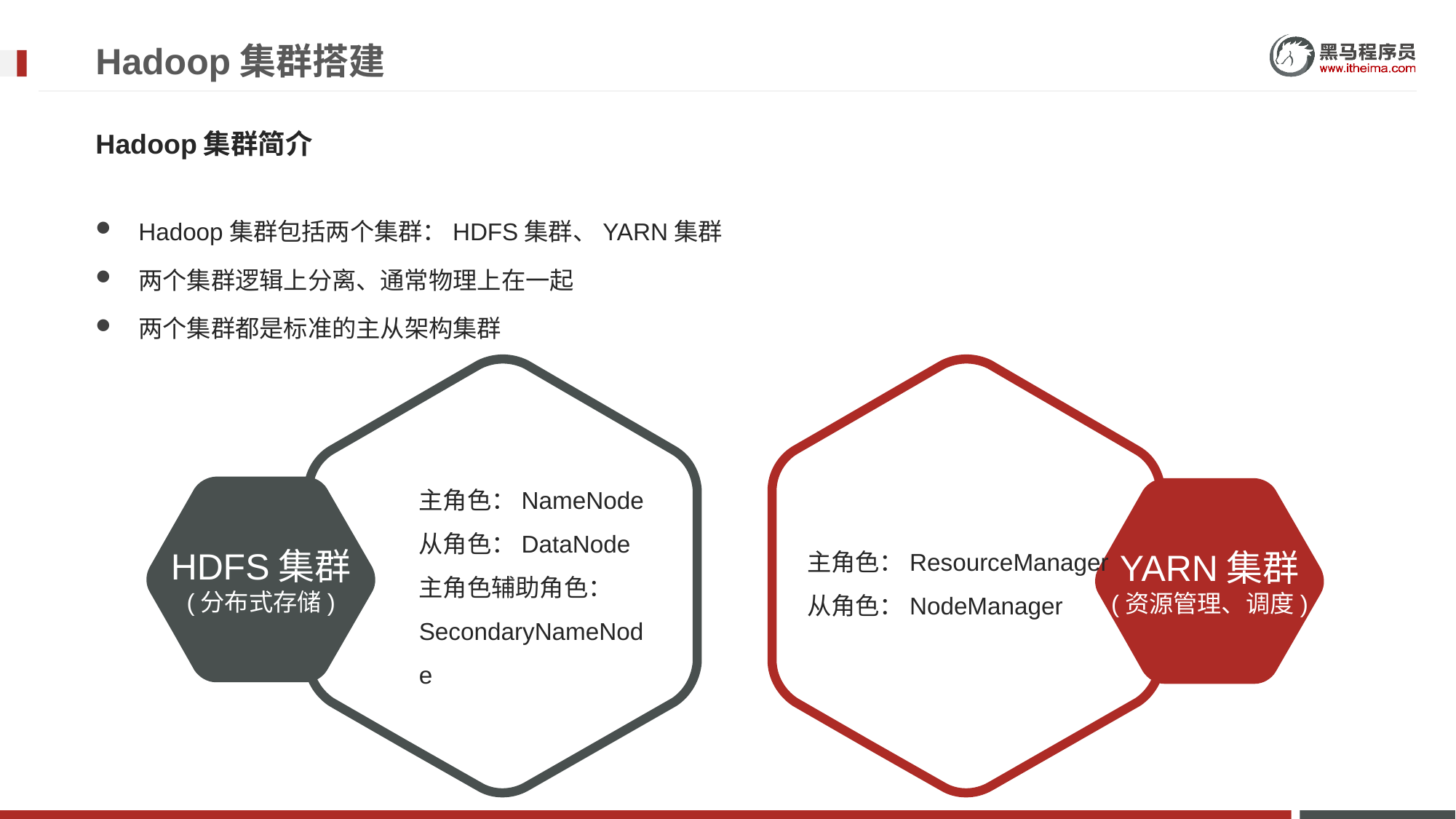

# Hadoop集群搭建
Hadoop集群简介
Hadoop集群包括两个集群：HDFS集群、YARN集群
两个集群逻辑上分离、通常物理上在一起
两个集群都是标准的主从架构集群

HDFS集群
(分布式存储)
YARN集群
(资源管理、调度)
主角色：NameNode
从角色：DataNode
主角色辅助角色：
SecondaryNameNode
主角色：ResourceManager
从角色：NodeManager